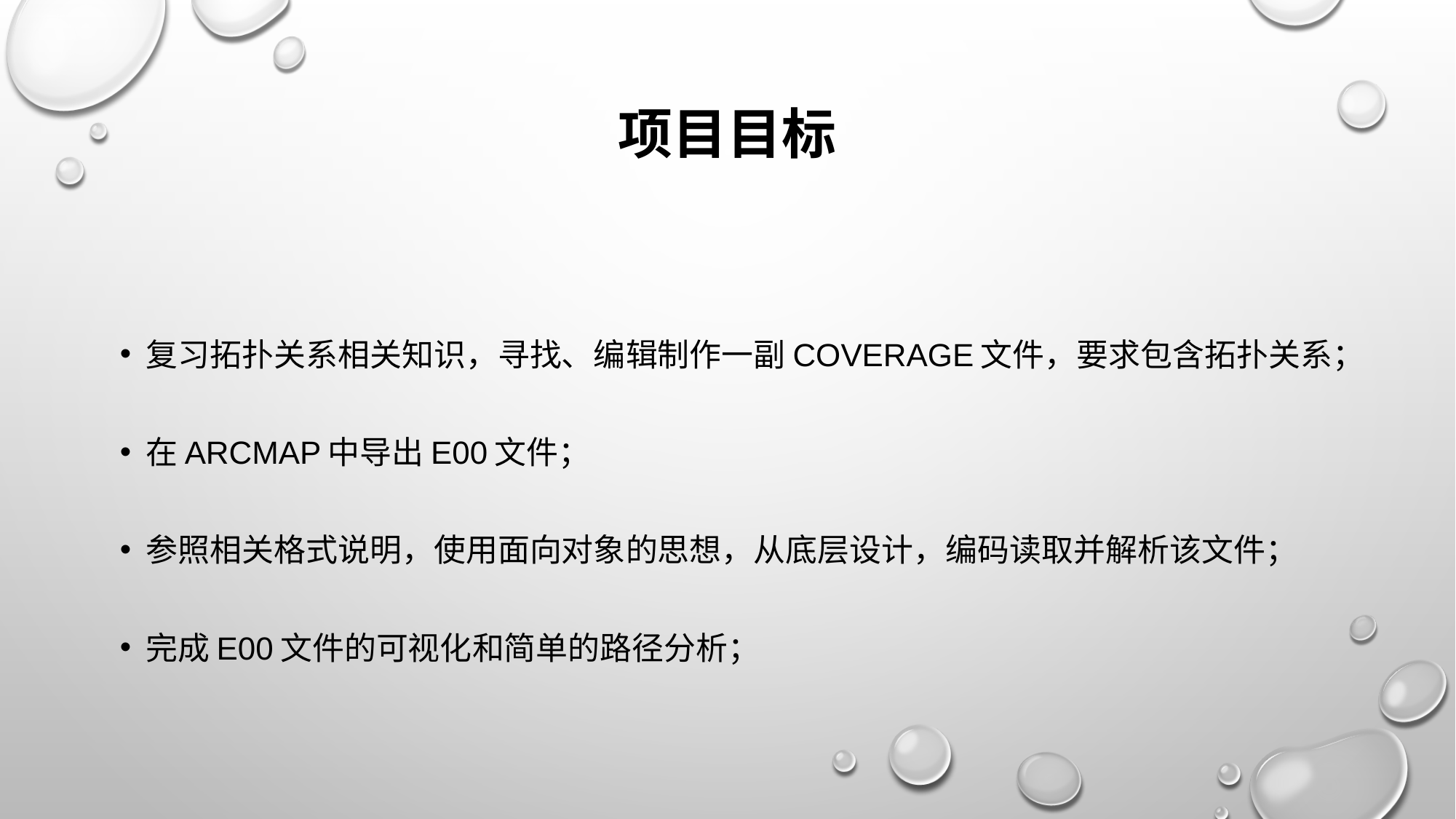

# 项目目标
复习拓扑关系相关知识，寻找、编辑制作一副coverage文件，要求包含拓扑关系；
在ArcMap中导出E00文件；
参照相关格式说明，使用面向对象的思想，从底层设计，编码读取并解析该文件；
完成E00文件的可视化和简单的路径分析；